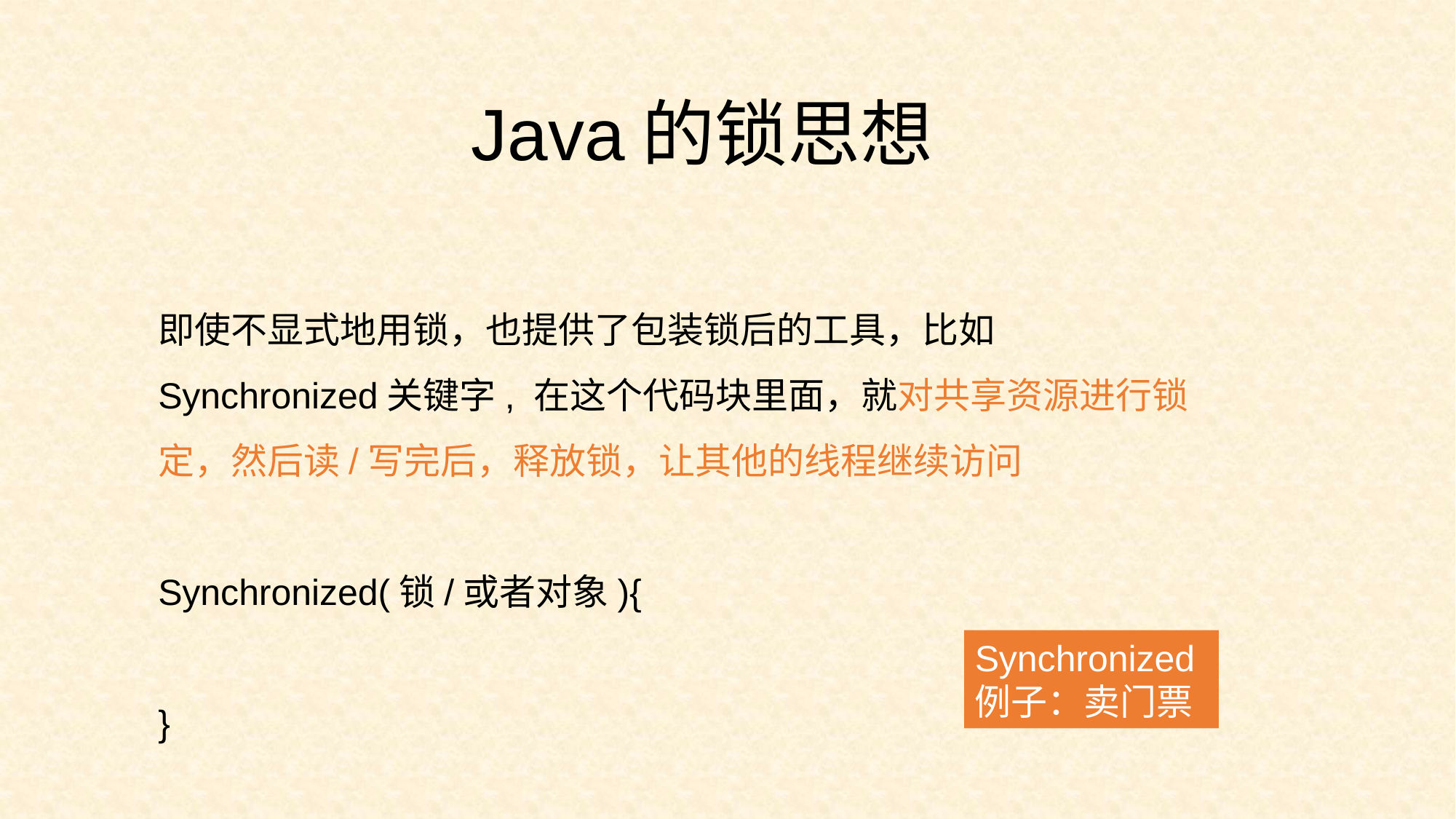

Java的锁思想
即使不显式地用锁，也提供了包装锁后的工具，比如Synchronized关键字, 在这个代码块里面，就对共享资源进行锁定，然后读/写完后，释放锁，让其他的线程继续访问

Synchronized(锁/或者对象){

}
Synchronized例子：卖门票